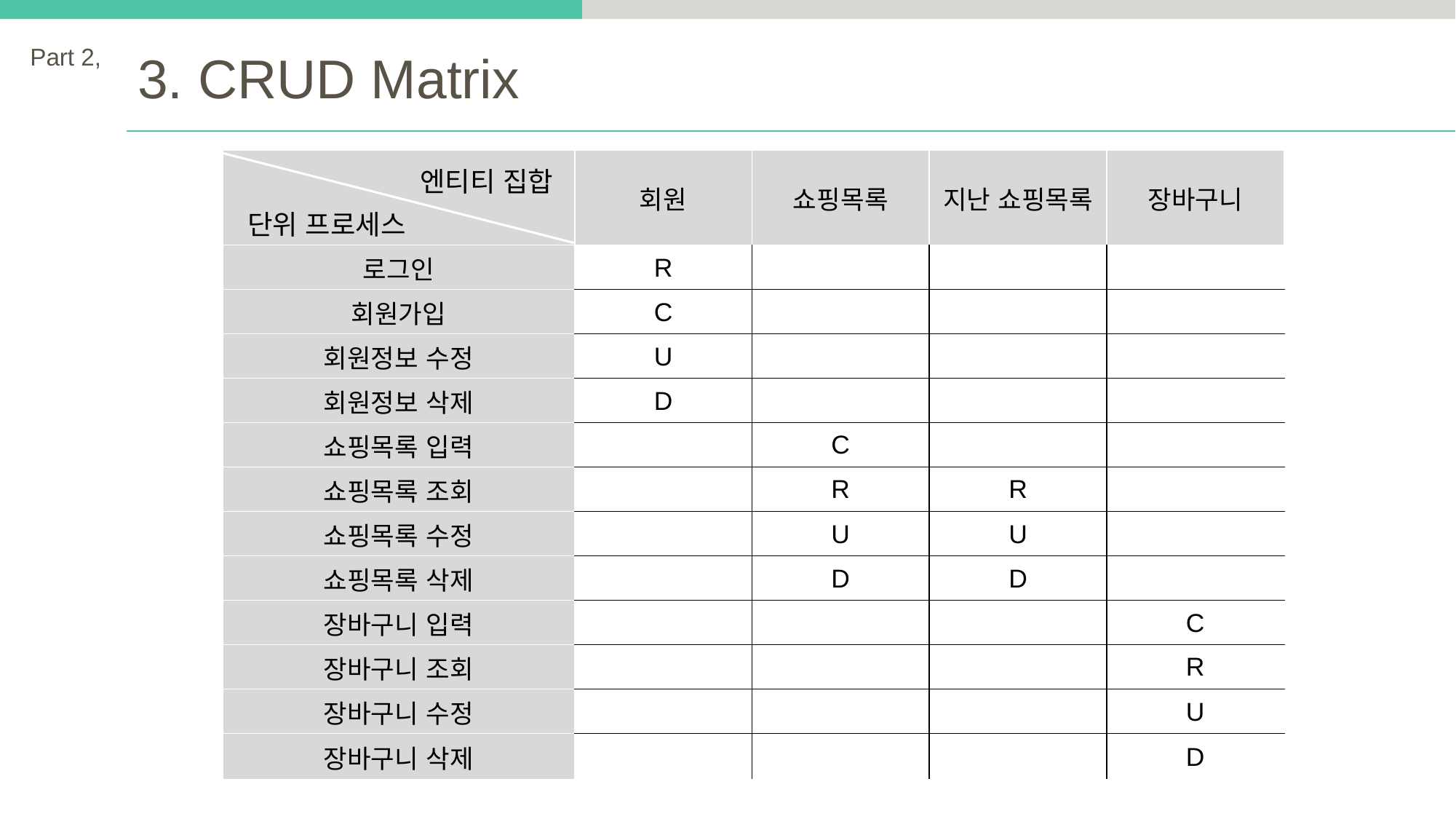

Part 2,
3. CRUD Matrix
|  | 회원 | 쇼핑목록 | 지난 쇼핑목록 | 장바구니 |
| --- | --- | --- | --- | --- |
| 로그인 | R |  |  |  |
| 회원가입 | C |  |  |  |
| 회원정보 수정 | U |  |  |  |
| 회원정보 삭제 | D |  |  |  |
| 쇼핑목록 입력 |  | C |  |  |
| 쇼핑목록 조회 |  | R | R |  |
| 쇼핑목록 수정 |  | U | U |  |
| 쇼핑목록 삭제 |  | D | D |  |
| 장바구니 입력 |  |  |  | C |
| 장바구니 조회 |  |  |  | R |
| 장바구니 수정 |  |  |  | U |
| 장바구니 삭제 |  |  |  | D |
엔티티 집합
단위 프로세스